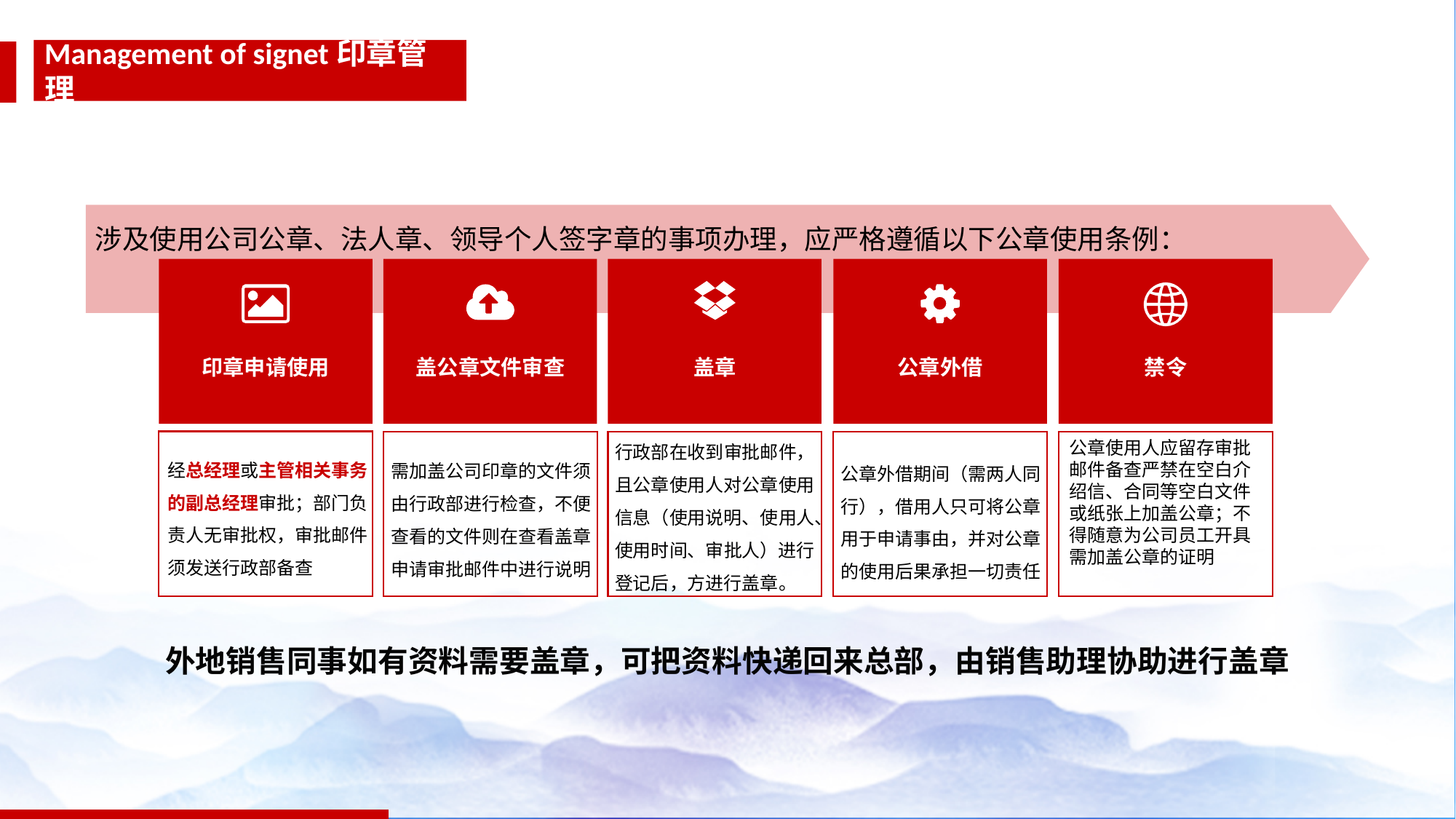

Management of signet印章管理

涉及使用公司公章、法人章、领导个人签字章的事项办理，应严格遵循以下公章使用条例：

印章申请使用
盖公章文件审查
盖章
公章外借
禁令
行政部在收到审批邮件，且公章使用人对公章使用信息（使用说明、使用人、使用时间、审批人）进行登记后，方进行盖章。

公章使用人应留存审批邮件备查严禁在空白介绍信、合同等空白文件或纸张上加盖公章；不得随意为公司员工开具需加盖公章的证明

经总经理或主管相关事务的副总经理审批；部门负责人无审批权，审批邮件须发送行政部备查

需加盖公司印章的文件须由行政部进行检查，不便查看的文件则在查看盖章申请审批邮件中进行说明
公章外借期间（需两人同行），借用人只可将公章用于申请事由，并对公章的使用后果承担一切责任
外地销售同事如有资料需要盖章，可把资料快递回来总部，由销售助理协助进行盖章